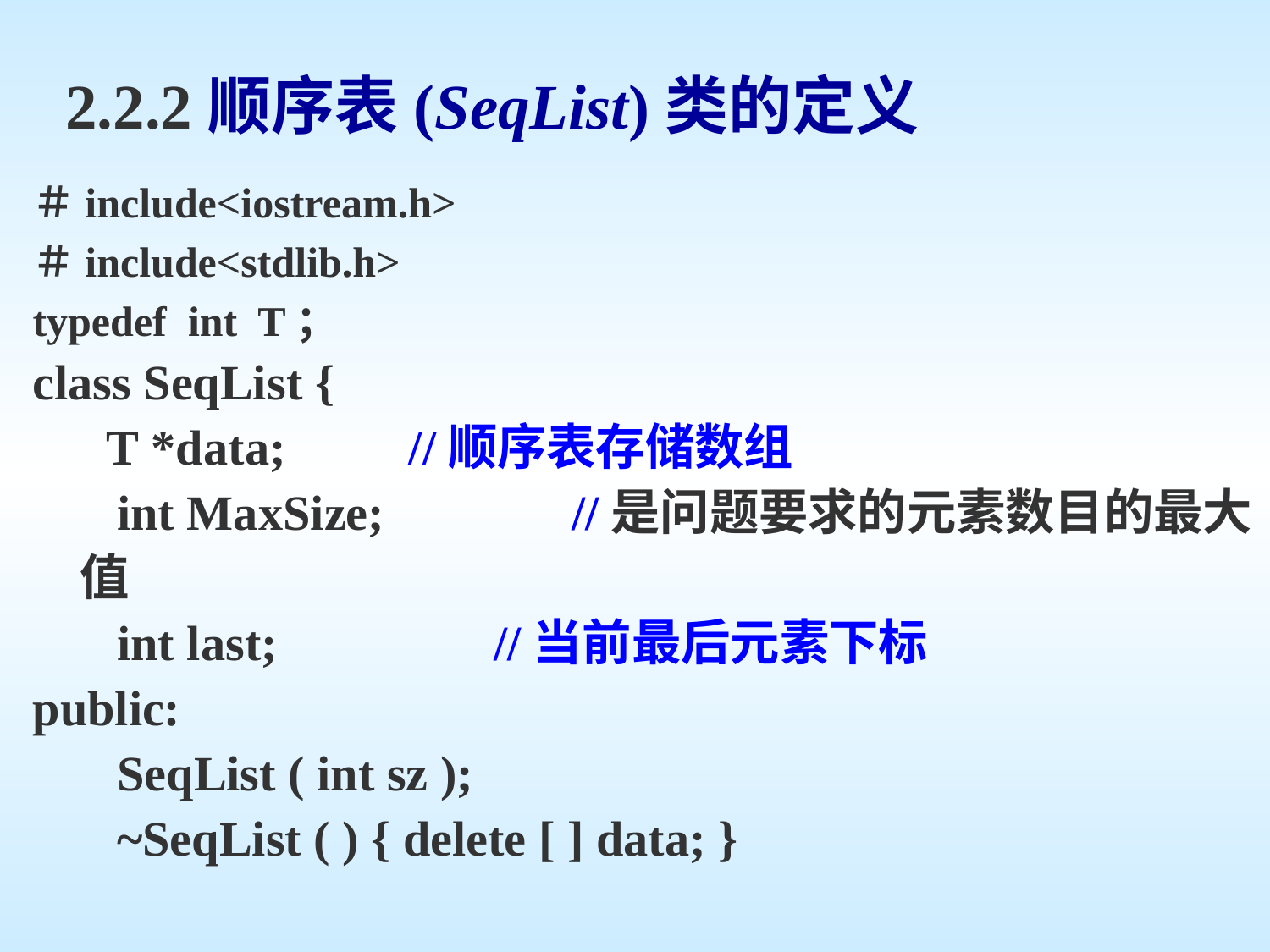

# 2.2.2顺序表(SeqList)类的定义
＃include<iostream.h>
＃include<stdlib.h>
typedef  int  T；
class SeqList {
      T *data;          //顺序表存储数组
	   int MaxSize;	         //是问题要求的元素数目的最大值
	   int last; 	             //当前最后元素下标
public:
	   SeqList ( int sz );
	   ~SeqList ( ) { delete [ ] data; }